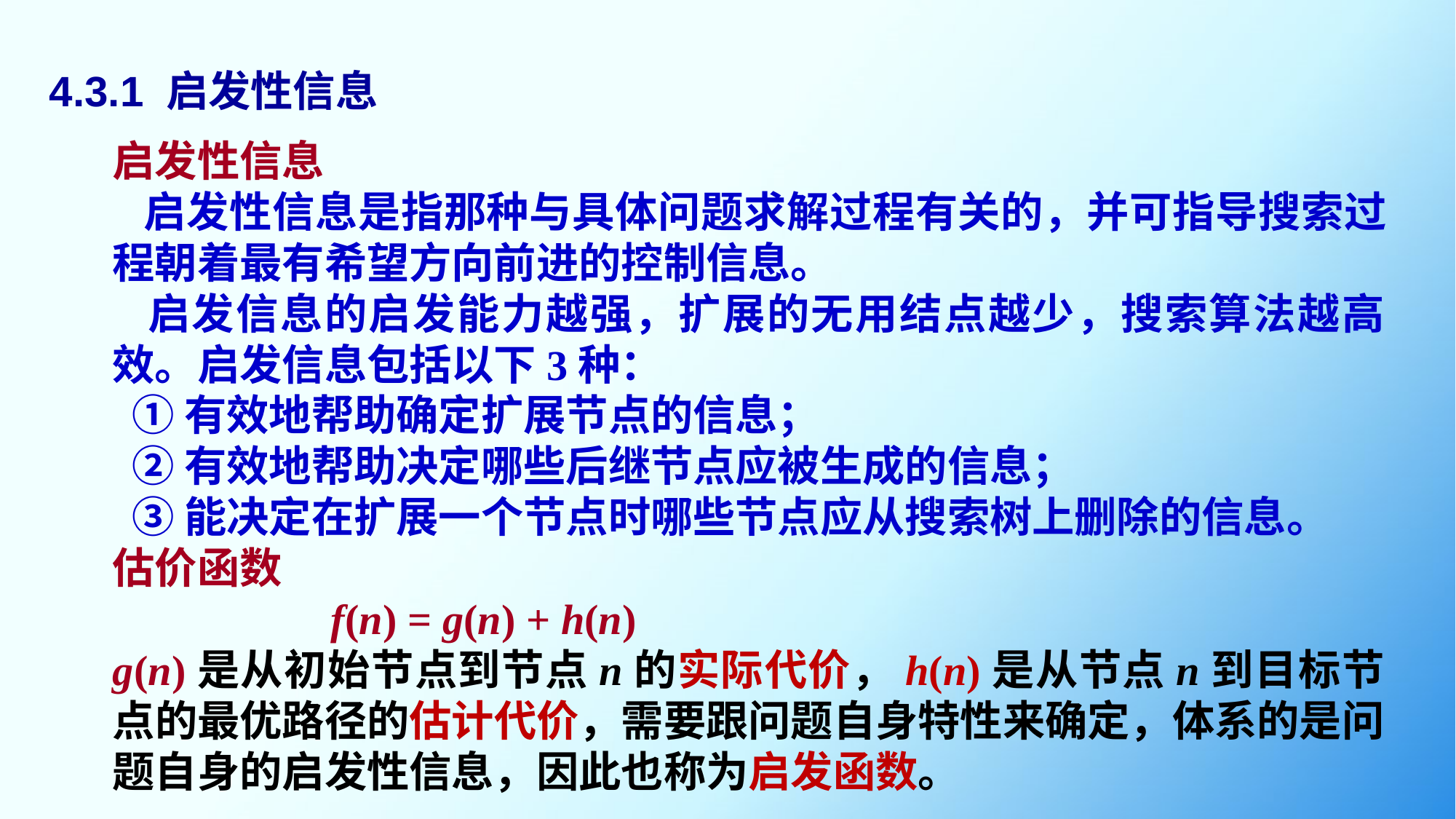

4.3.1 启发性信息
启发性信息
  启发性信息是指那种与具体问题求解过程有关的，并可指导搜索过程朝着最有希望方向前进的控制信息。
  启发信息的启发能力越强，扩展的无用结点越少，搜索算法越高效。启发信息包括以下3种：
  ①有效地帮助确定扩展节点的信息；
  ②有效地帮助决定哪些后继节点应被生成的信息；
  ③能决定在扩展一个节点时哪些节点应从搜索树上删除的信息。
估价函数
		f(n) = g(n) + h(n)
g(n)是从初始节点到节点n的实际代价，h(n)是从节点n到目标节点的最优路径的估计代价，需要跟问题自身特性来确定，体系的是问题自身的启发性信息，因此也称为启发函数。